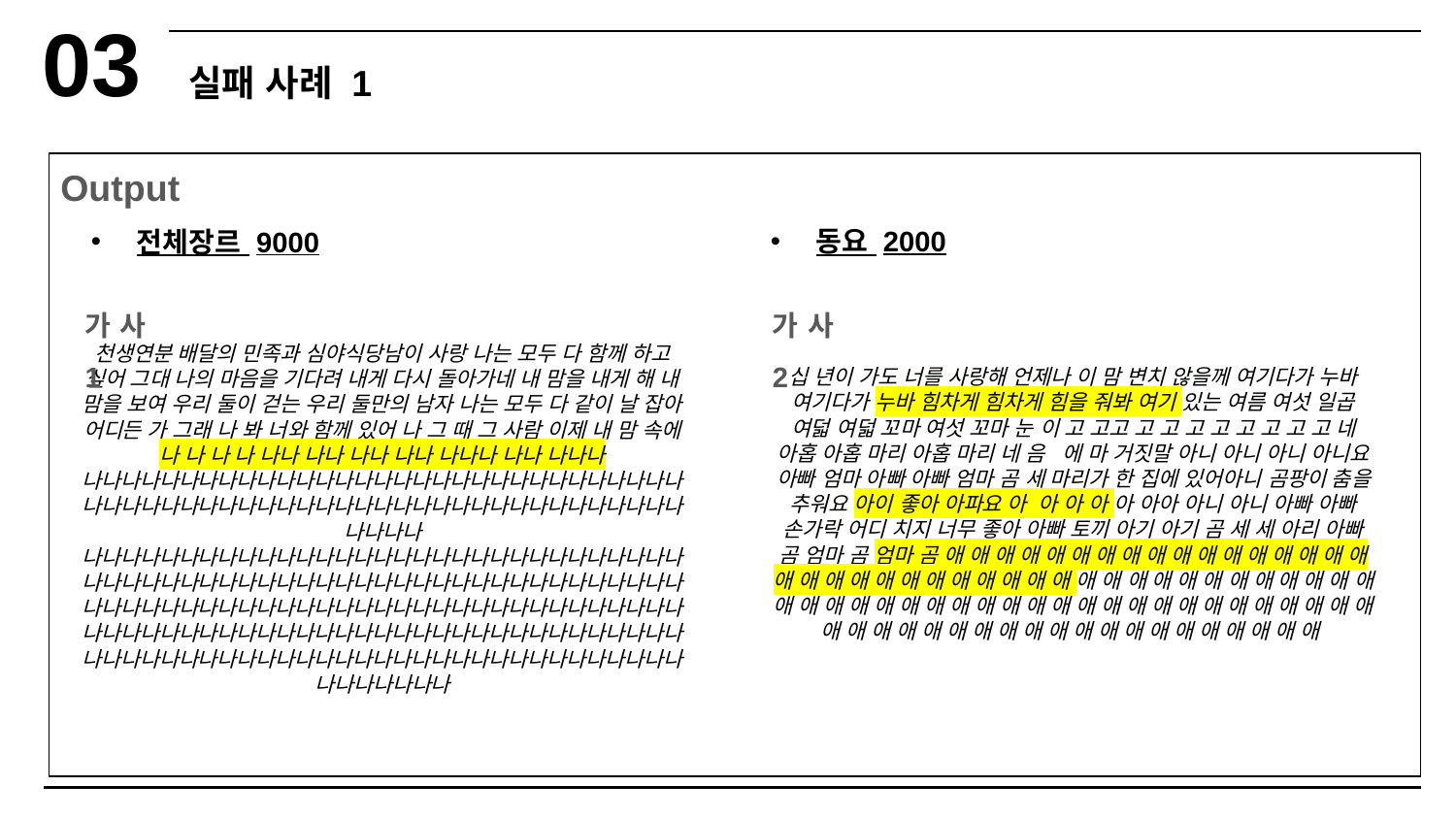

03
실패 사례 1
Output

동요 2000
전체장르 9000
가사1
가사2

천생연분 배달의 민족과 심야식당남이 사랑 나는 모두 다 함께 하고 싶어 그대 나의 마음을 기다려 내게 다시 돌아가네 내 맘을 내게 해 내 맘을 보여 우리 둘이 걷는 우리 둘만의 남자 나는 모두 다 같이 날 잡아 어디든 가 그래 나 봐 너와 함께 있어 나 그 때 그 사람 이제 내 맘 속에 나 나 나 나 나나 나나 나나 나나 나나나 나나 나나나 나나나나나나나나나나나나나나나나나나나나나나나나나나나나나나나나나나나나나나나나나나나나나나나나나나나나나나나나나나나나나나나나나나 나나나나나나나나나나나나나나나나나나나나나나나나나나나나나나나나나나나나나나나나나나나나나나나나나나나나나나나나나나나나나나나나나나나나나나나나나나나나나나나나나나나나나나나나나나나나나나나나나나나나나나나나나나나나나나나나나나나나나나나나나나나나나나나나나나나나나나나나나나나나나나나나나나나나나나나나나나나나나나나나나나

십 년이 가도 너를 사랑해 언제나 이 맘 변치 않을께 여기다가 누바 여기다가 누바 힘차게 힘차게 힘을 줘봐 여기 있는 여름 여섯 일곱 여덟 여덟 꼬마 여섯 꼬마 눈 이 고 고고 고 고 고 고 고 고 고 고 네 아홉 아홉 마리 아홉 마리 네 음   에 마 거짓말 아니 아니 아니 아니요 아빠 엄마 아빠 아빠 엄마 곰 세 마리가 한 집에 있어아니 곰팡이 춤을 추워요 아이 좋아 아파요 아  아 아 아 아 아아 아니 아니 아빠 아빠 손가락 어디 치지 너무 좋아 아빠 토끼 아기 아기 곰 세 세 아리 아빠 곰 엄마 곰 엄마 곰 애 애 애 애 애 애 애 애 애 애 애 애 애 애 애 애 애 애 애 애 애 애 애 애 애 애 애 애 애 애 애 애 애 애 애 애 애 애 애 애 애 애 애 애 애 애 애 애 애 애 애 애 애 애 애 애 애 애 애 애 애 애 애 애 애 애 애 애 애 애 애 애 애 애 애 애 애 애 애 애 애 애 애 애 애